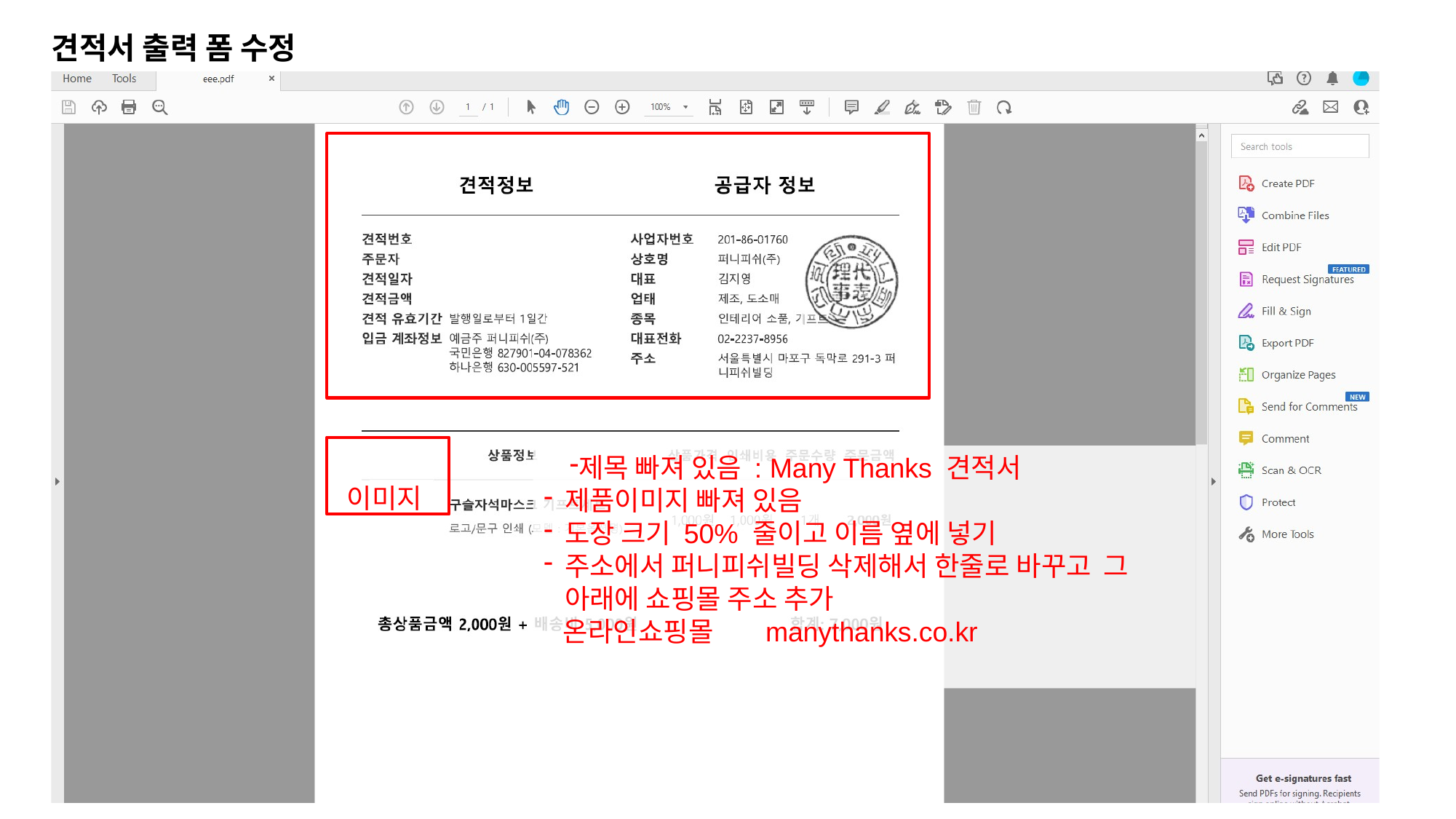

# 견적서 출력 폼 수정

이미지

제목 빠져 있음 : Many Thanks 견적서
제품이미지 빠져 있음
도장 크기 50% 줄이고 이름 옆에 넣기
주소에서 퍼니피쉬빌딩 삭제해서 한줄로 바꾸고  그 아래에 쇼핑몰 주소 추가
온라인쇼핑몰	manythanks.co.kr